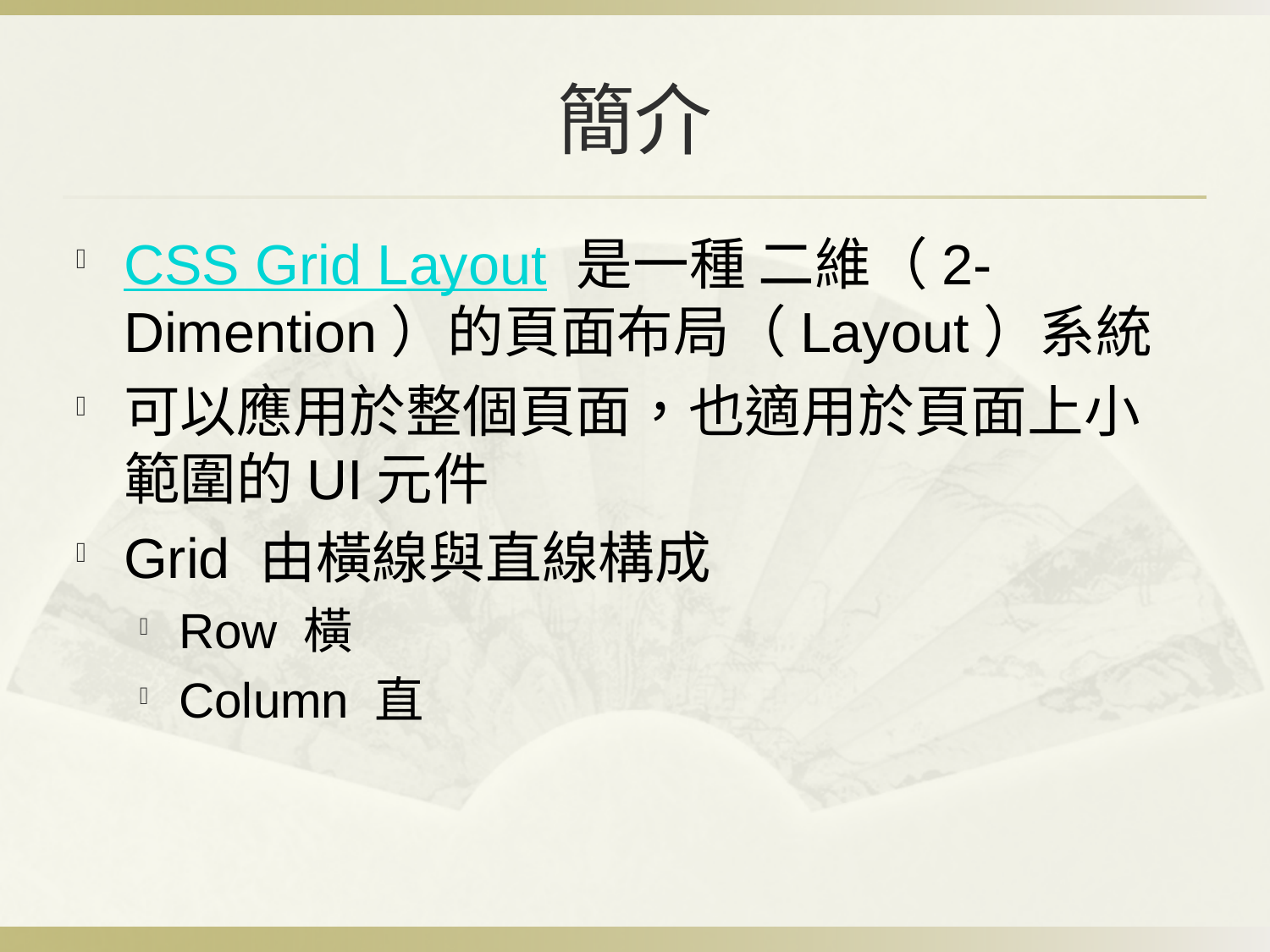

# 簡介
CSS Grid Layout 是一種 二維（2-Dimention）的頁面布局（Layout）系統
可以應用於整個頁面，也適用於頁面上小範圍的UI元件
Grid 由橫線與直線構成
Row 橫
Column 直